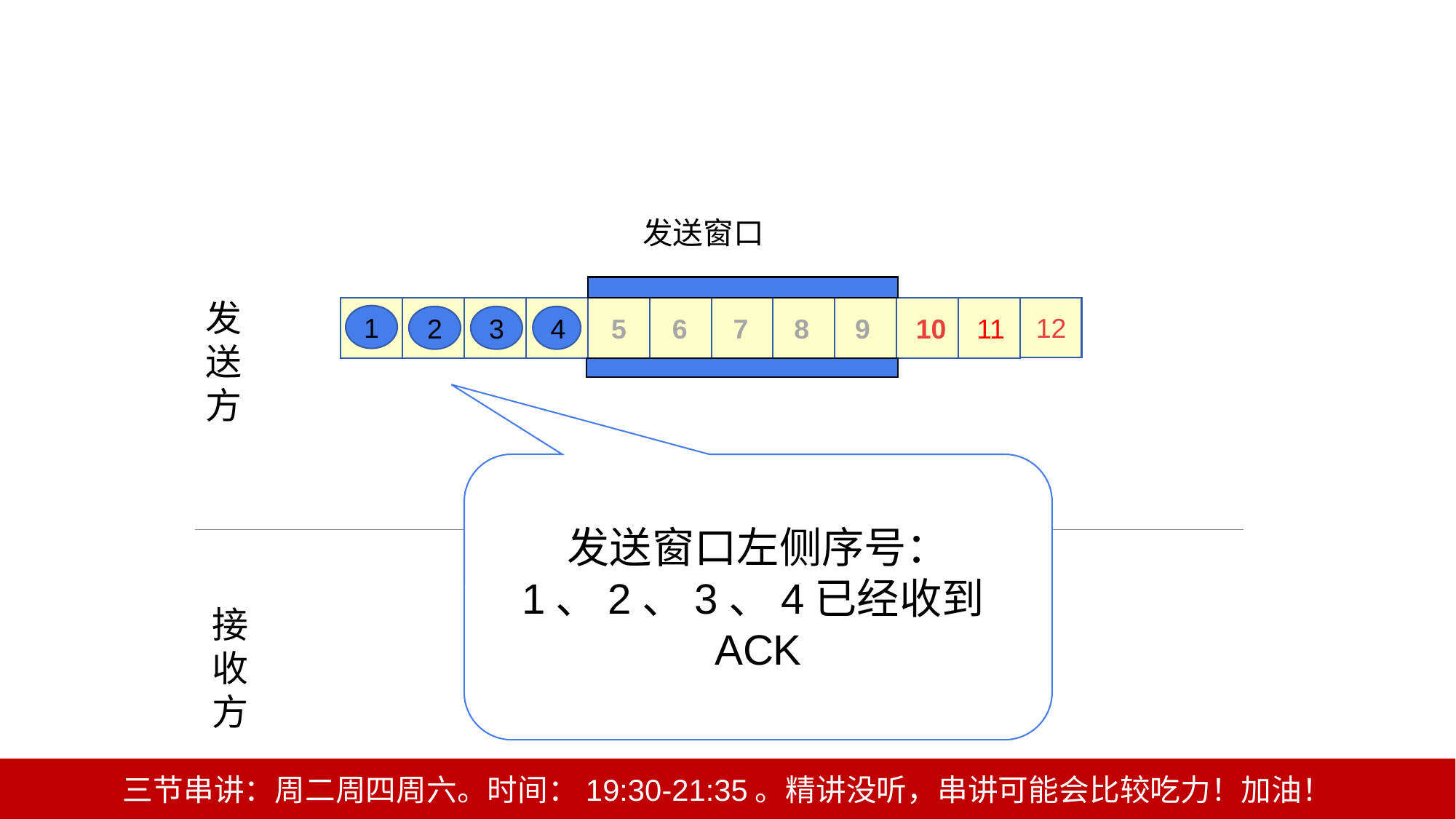

发送窗口

发送方
12

3

1
12
1      2       3      4      5      6      7      8      9      10    11
2
3
4

发送窗口左侧序号：
1、2、3、4已经收到ACK
接收方